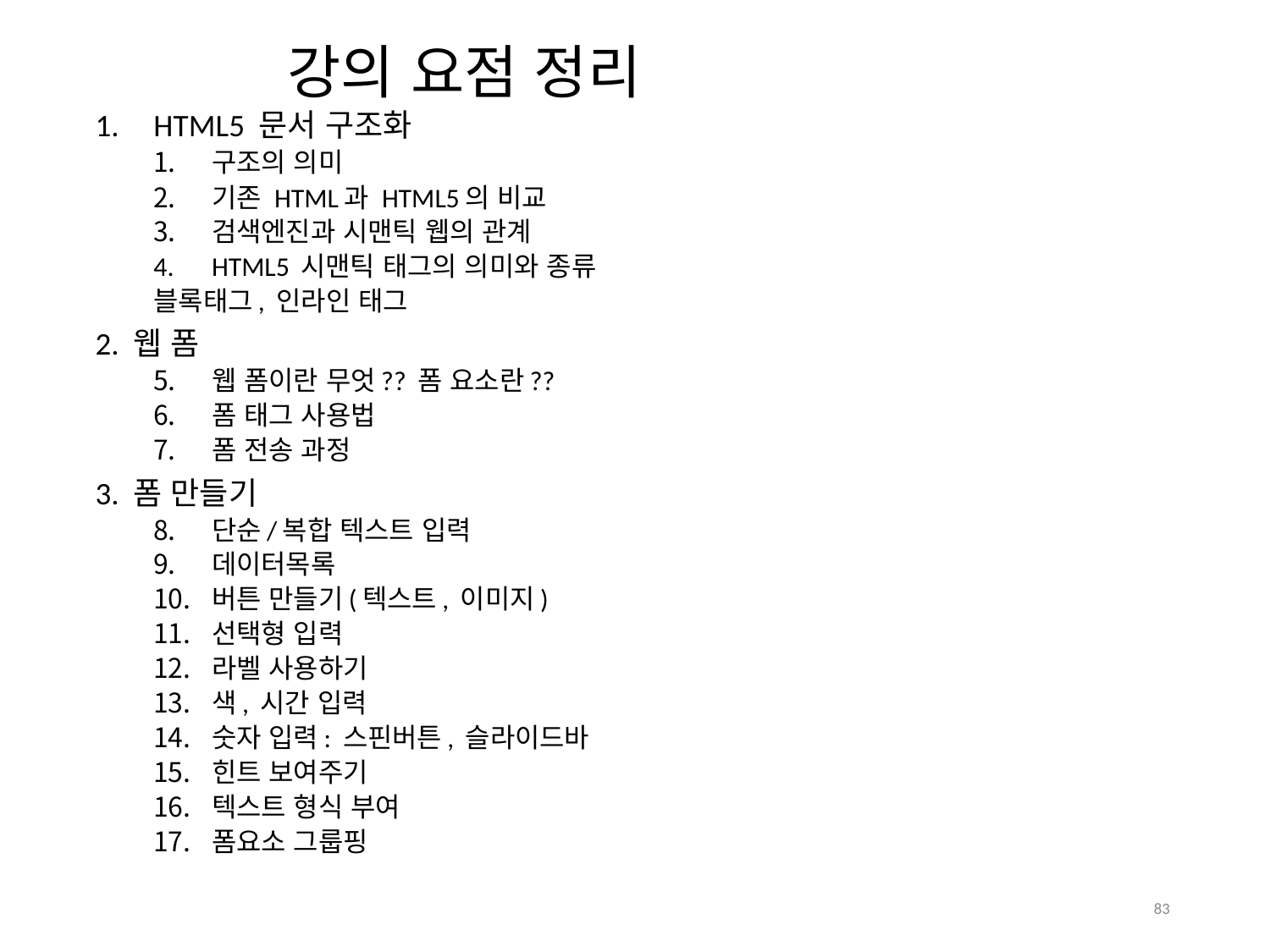

# 강의 요점 정리
HTML5 문서 구조화
구조의 의미
기존 HTML과 HTML5의 비교
검색엔진과 시맨틱 웹의 관계
HTML5 시맨틱 태그의 의미와 종류
	블록태그, 인라인 태그
2. 웹 폼
웹 폼이란 무엇?? 폼 요소란??
폼 태그 사용법
폼 전송 과정
3. 폼 만들기
단순/복합 텍스트 입력
데이터목록
버튼 만들기(텍스트, 이미지)
선택형 입력
라벨 사용하기
색, 시간 입력
숫자 입력: 스핀버튼, 슬라이드바
힌트 보여주기
텍스트 형식 부여
폼요소 그룹핑
83